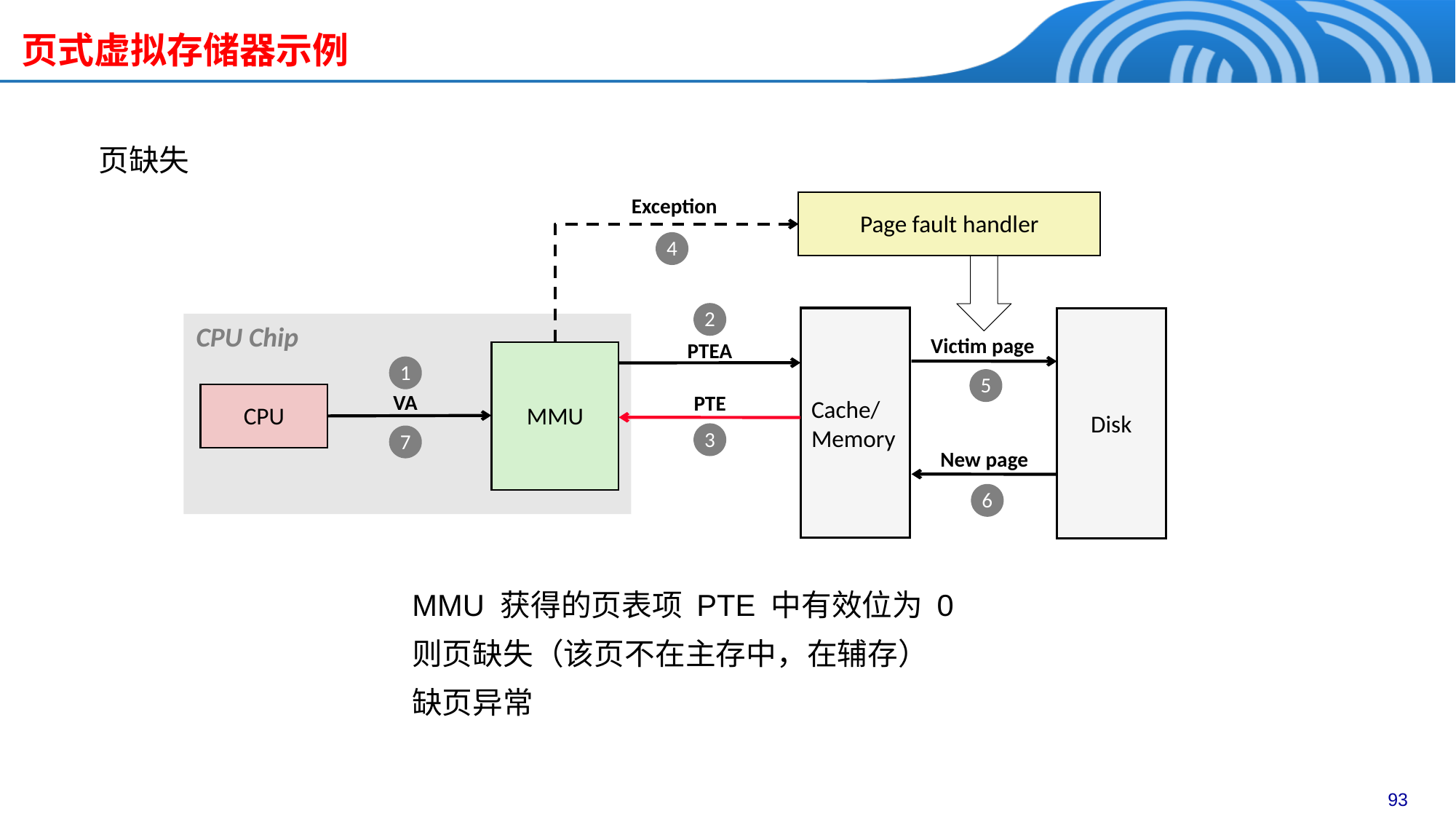

页式虚拟存储器示例
页缺失
Exception
Page fault handler
4

2
Cache/
Memory
Disk

CPU Chip
Victim page
PTEA
MMU
1
5
CPU
VA
PTE
3
7
New page
6
MMU 获得的页表项 PTE 中有效位为 0
则页缺失（该页不在主存中，在辅存）
缺页异常